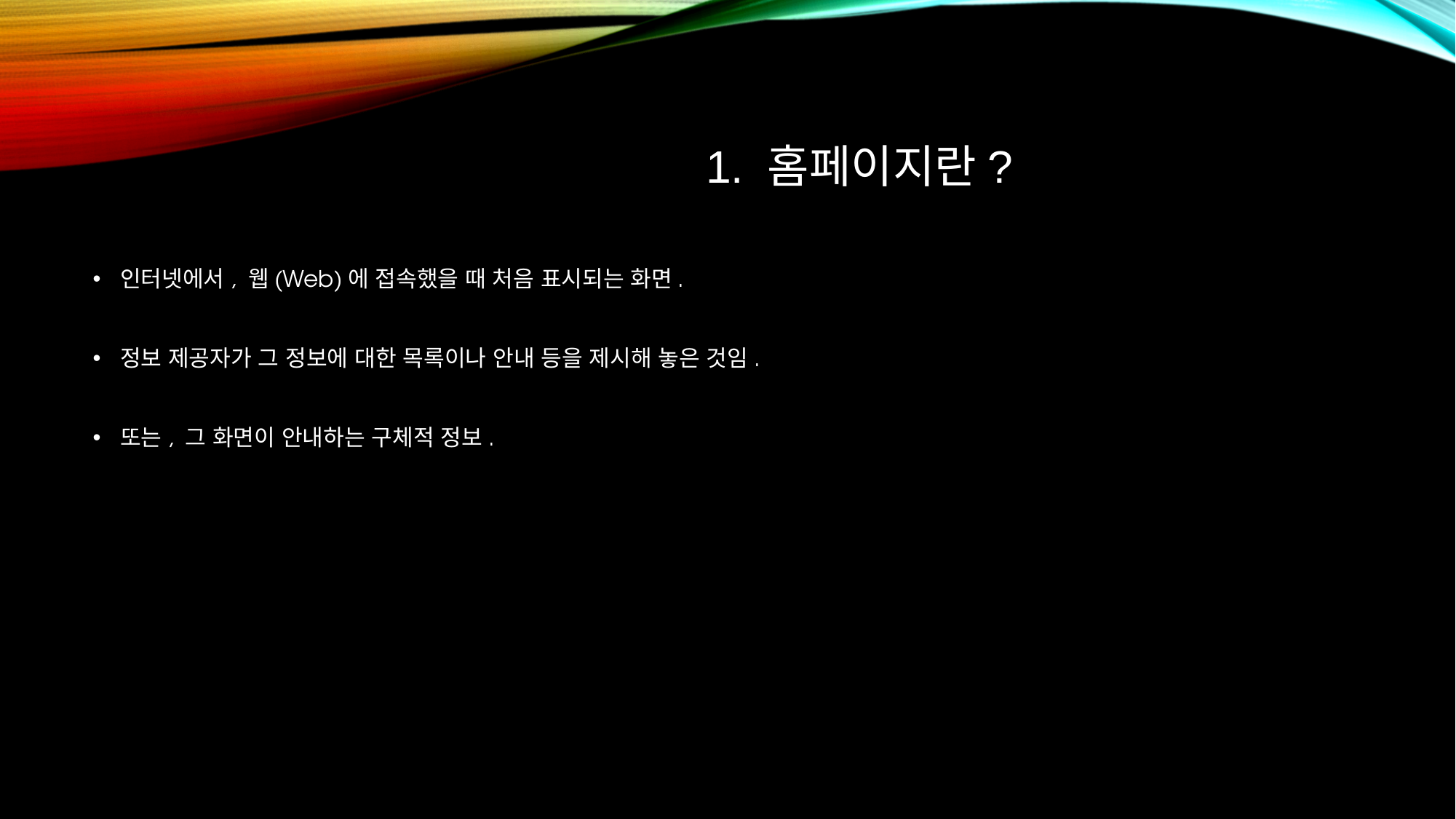

# 1. 홈페이지란?
인터넷에서, 웹(Web)에 접속했을 때 처음 표시되는 화면.

정보 제공자가 그 정보에 대한 목록이나 안내 등을 제시해 놓은 것임.

또는, 그 화면이 안내하는 구체적 정보.